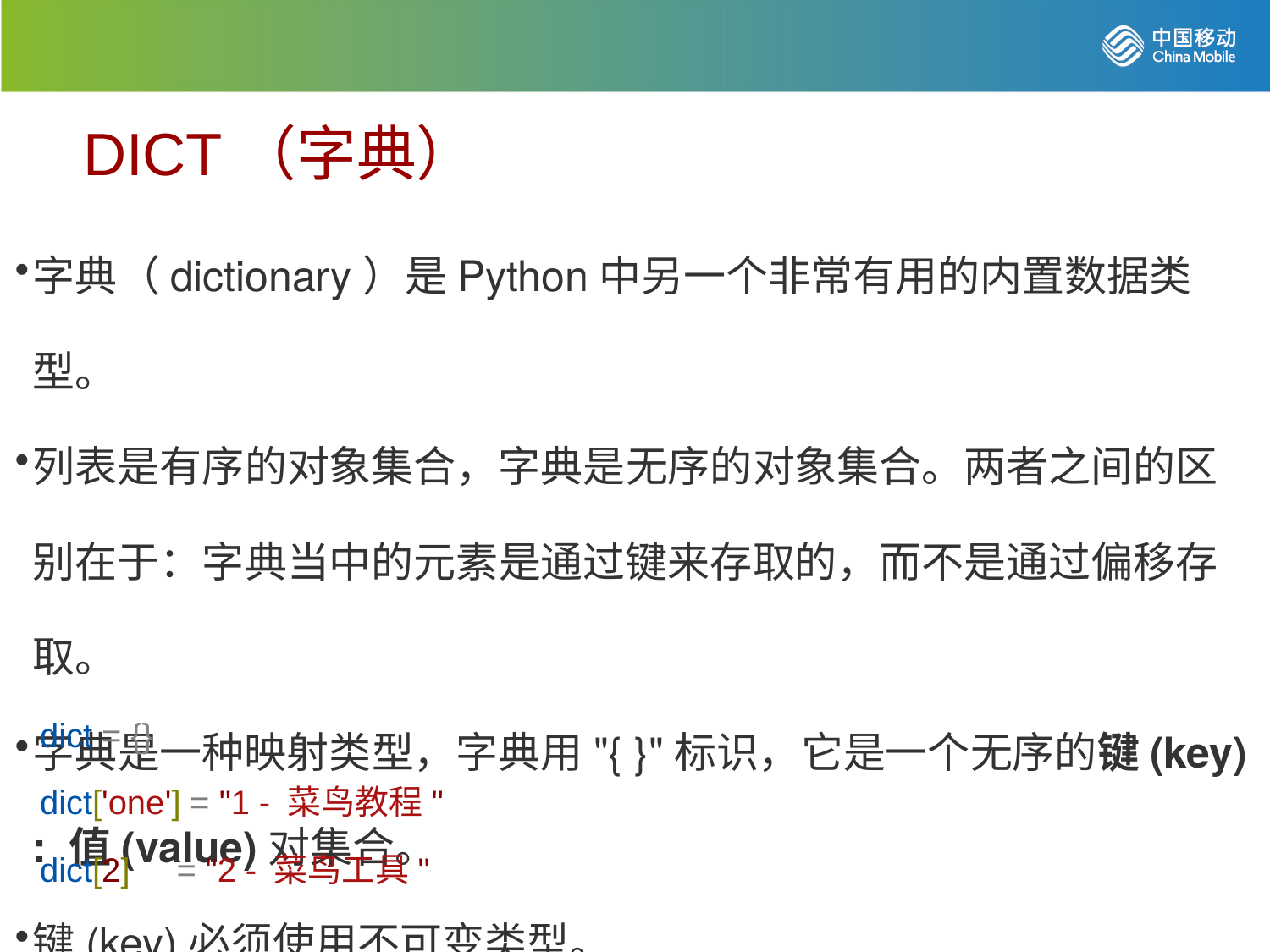

DICT（字典）
字典（dictionary）是Python中另一个非常有用的内置数据类型。
列表是有序的对象集合，字典是无序的对象集合。两者之间的区别在于：字典当中的元素是通过键来存取的，而不是通过偏移存取。
字典是一种映射类型，字典用"{ }"标识，它是一个无序的键(key) : 值(value)对集合。
键(key)必须使用不可变类型。
在同一个字典中，键(key)必须是唯一的。
dict = {}
dict['one'] = "1 - 菜鸟教程"
dict[2]     = "2 - 菜鸟工具"

tinydict = {'name': 'runoob','code':1, 'site': 'www.runoob.com'}